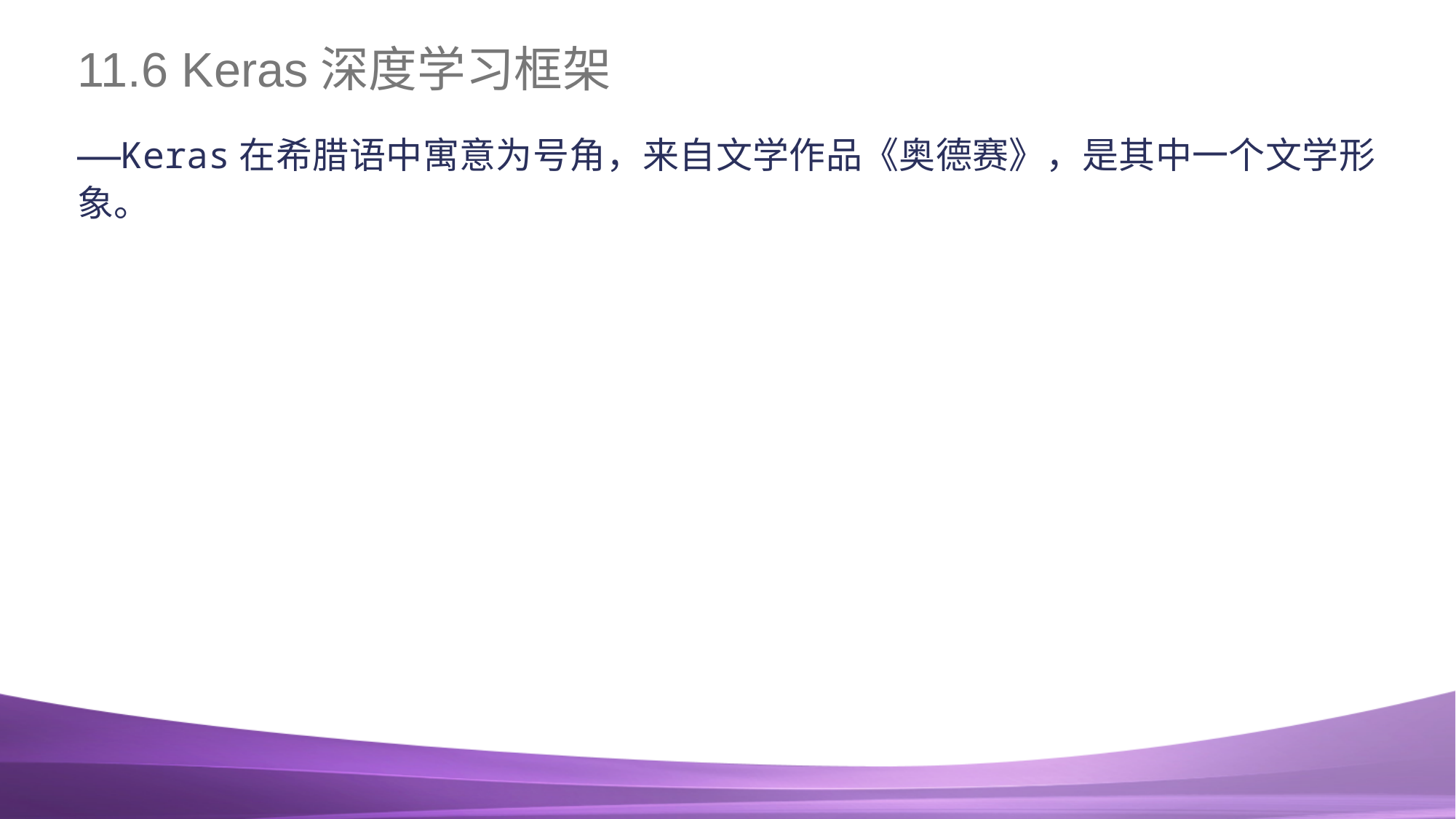

# 11.6 Keras深度学习框架
——Keras在希腊语中寓意为号角，来自文学作品《奥德赛》，是其中一个文学形象。